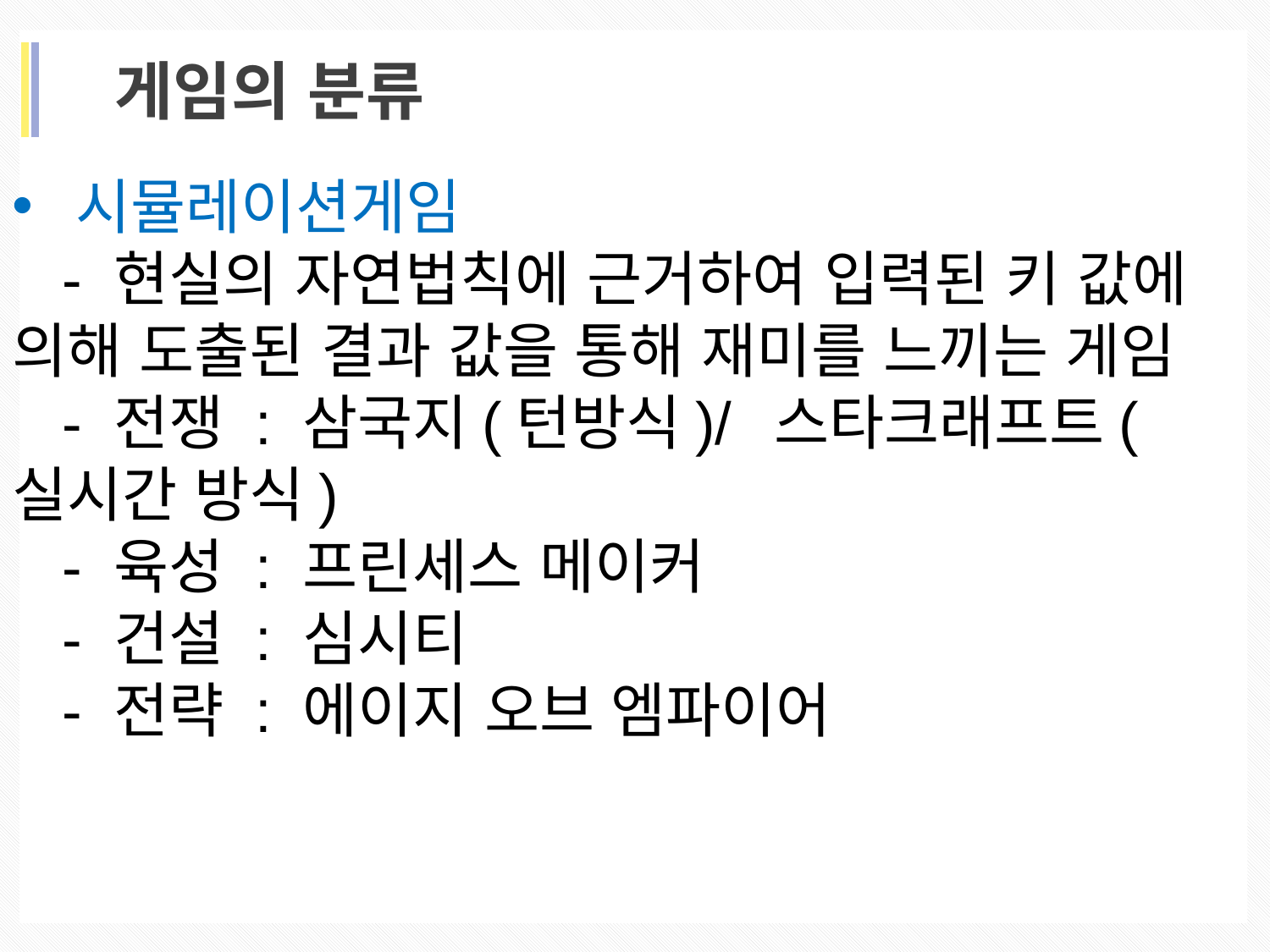

게임의 분류
시뮬레이션게임
   - 현실의 자연법칙에 근거하여 입력된 키 값에 의해 	도출된 결과 값을 통해 재미를 느끼는 게임
   - 전쟁 : 삼국지(턴방식)/	스타크래프트(실시간 방식)
   - 육성 : 프린세스 메이커
   - 건설 : 심시티
   - 전략 : 에이지 오브 엠파이어